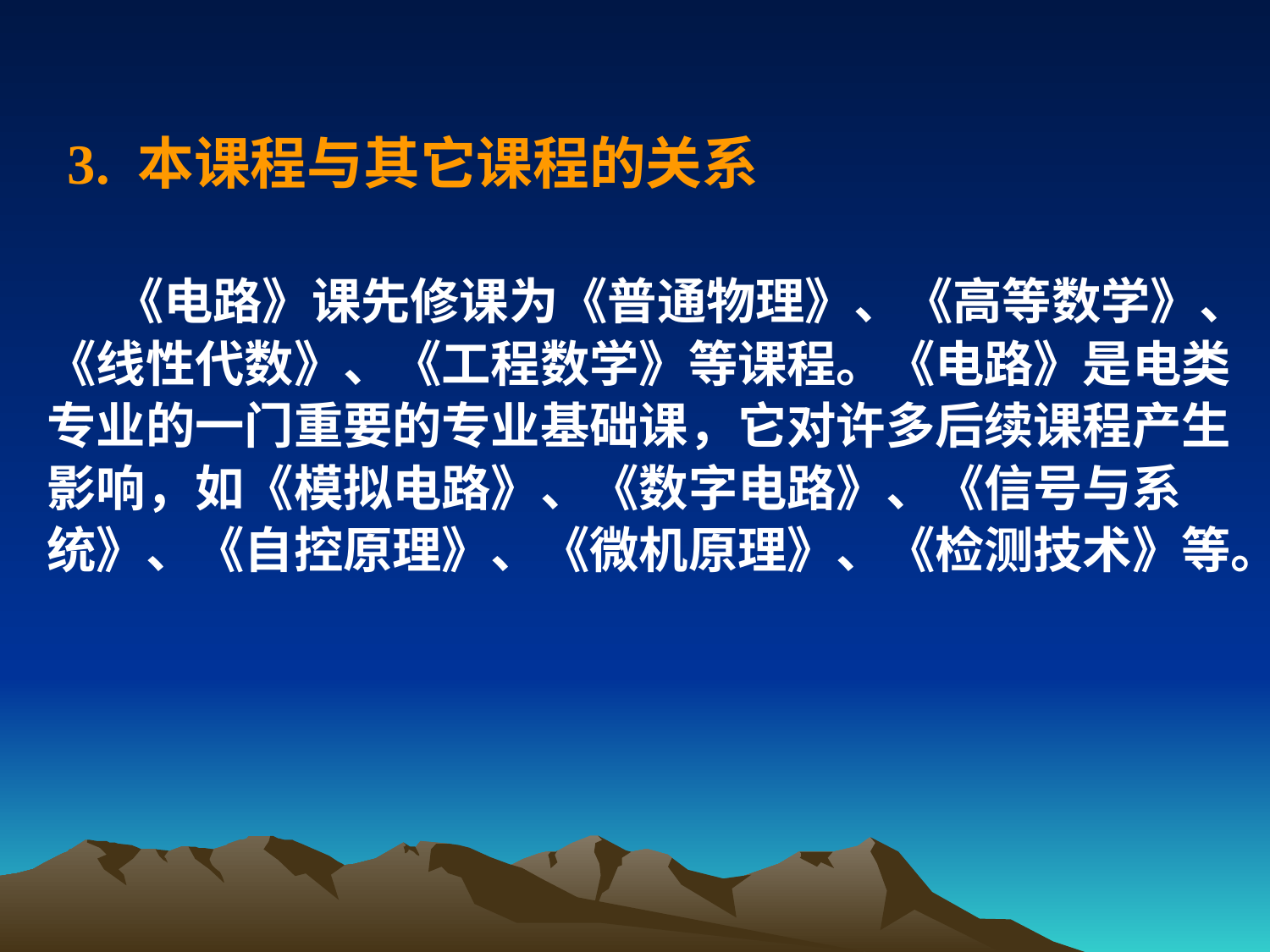

3. 本课程与其它课程的关系
      《电路》课先修课为《普通物理》、《高等数学》、《线性代数》、《工程数学》等课程。《电路》是电类专业的一门重要的专业基础课，它对许多后续课程产生影响，如《模拟电路》、《数字电路》、《信号与系统》、《自控原理》、《微机原理》、《检测技术》等。